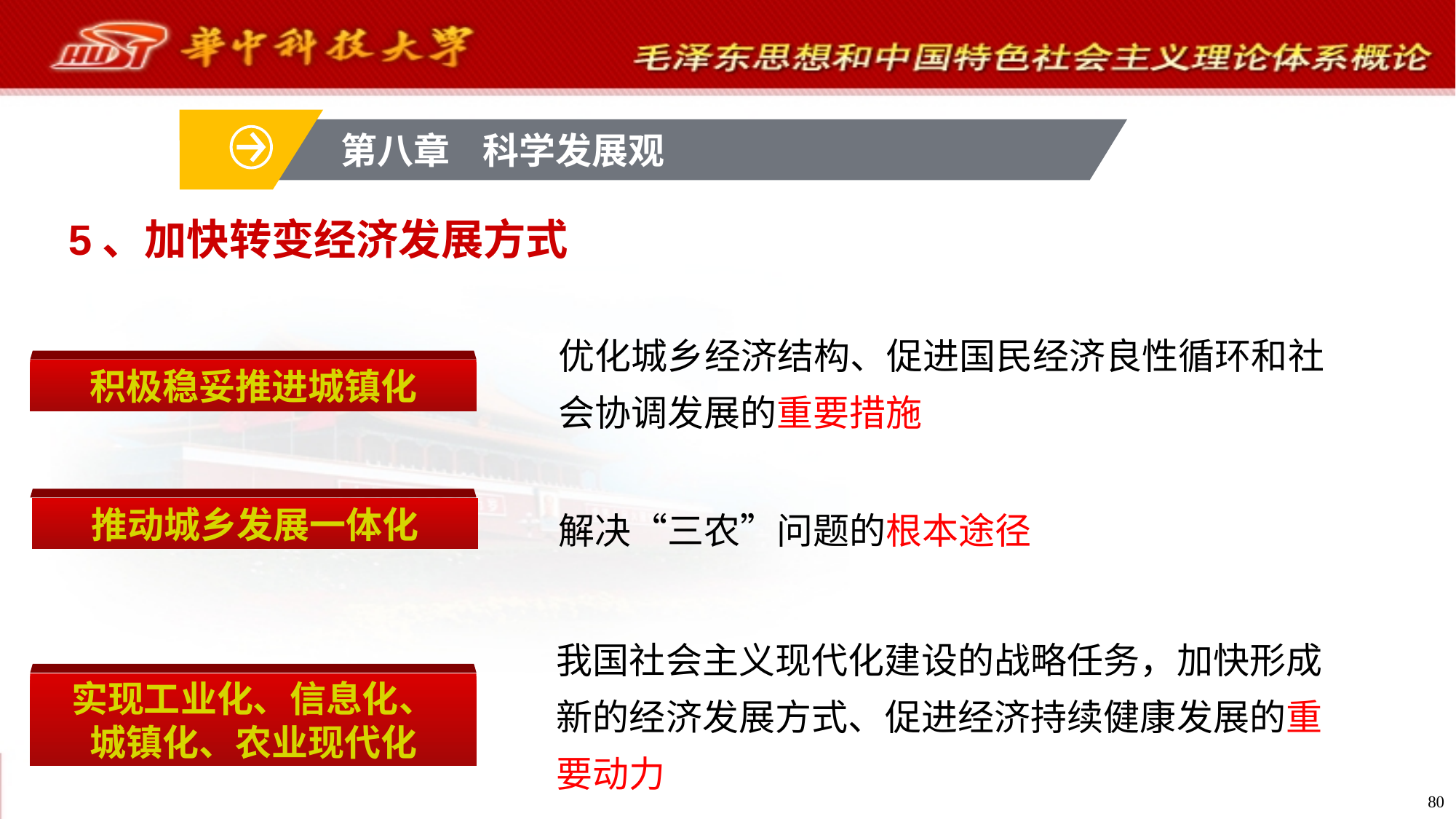

第八章    科学发展观

5、加快转变经济发展方式
优化城乡经济结构、促进国民经济良性循环和社会协调发展的重要措施

积极稳妥推进城镇化

推动城乡发展一体化
解决“三农”问题的根本途径
我国社会主义现代化建设的战略任务，加快形成新的经济发展方式、促进经济持续健康发展的重要动力

实现工业化、信息化、
城镇化、农业现代化
80